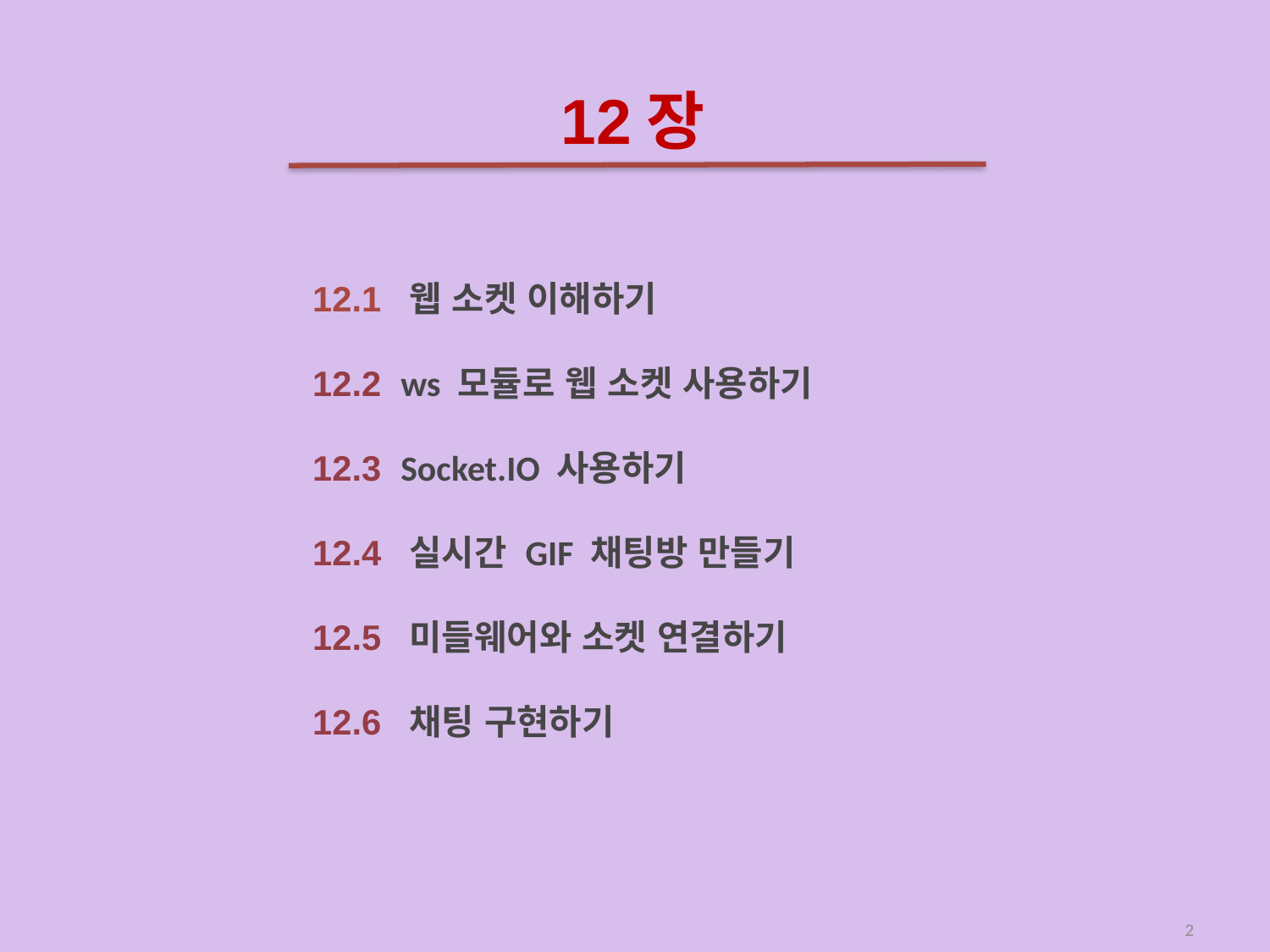

# 12장
12.1  웹 소켓 이해하기
12.2  ws 모듈로 웹 소켓 사용하기
12.3  Socket.IO 사용하기
12.4  실시간 GIF 채팅방 만들기
12.5  미들웨어와 소켓 연결하기
12.6  채팅 구현하기
2